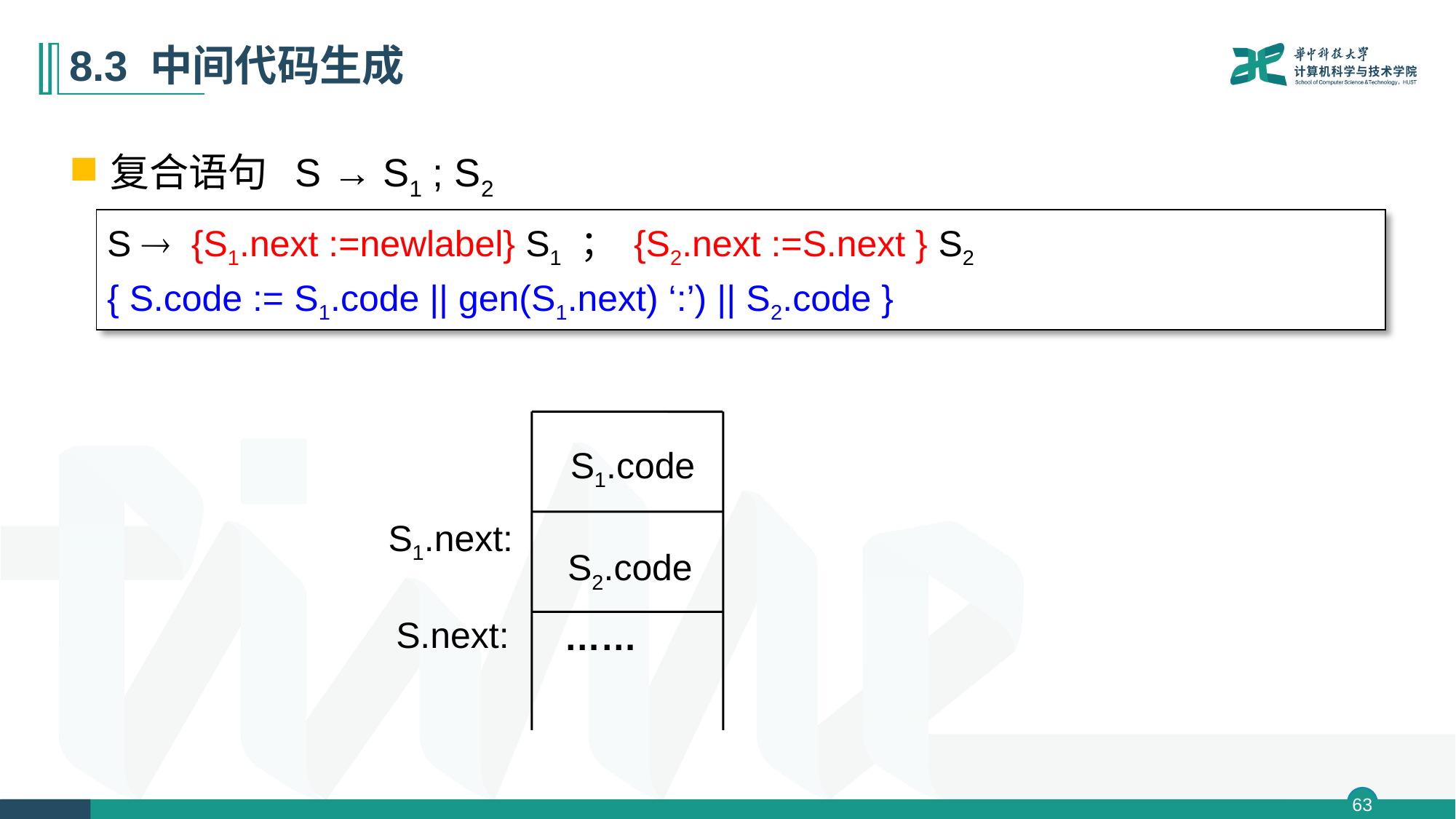

# 8.3 中间代码生成
复合语句  S → S1 ; S2
S →  {S1.next :=newlabel} S1 ； {S2.next :=S.next } S2
{ S.code := S1.code || gen(S1.next) ‘:’) || S2.code }

S1.code
S1.next:

S2.code
S.next:
……